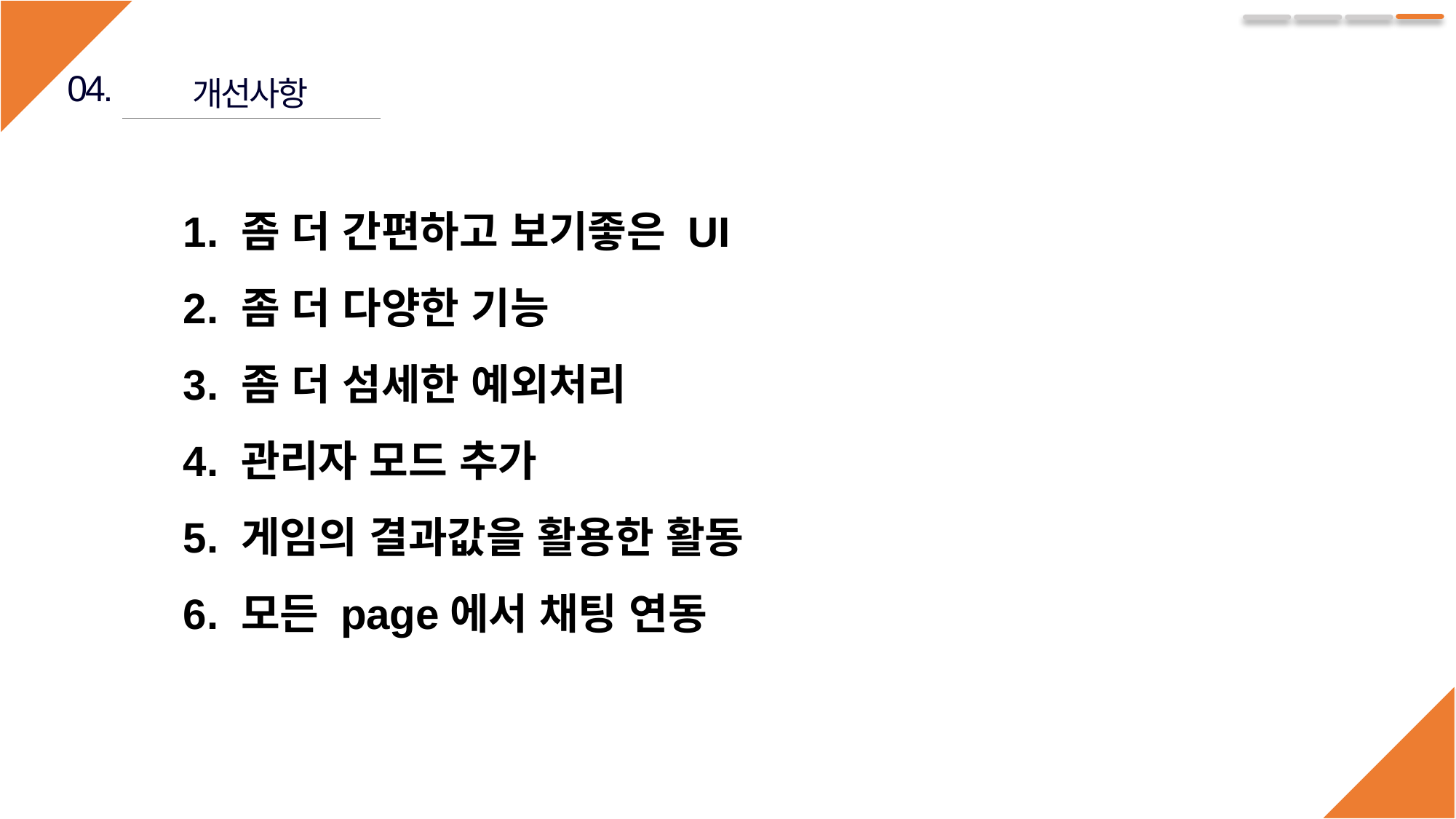

04.
개선사항
1. 좀 더 간편하고 보기좋은 UI
2. 좀 더 다양한 기능
3. 좀 더 섬세한 예외처리
4. 관리자 모드 추가
5. 게임의 결과값을 활용한 활동
6. 모든 page에서 채팅 연동